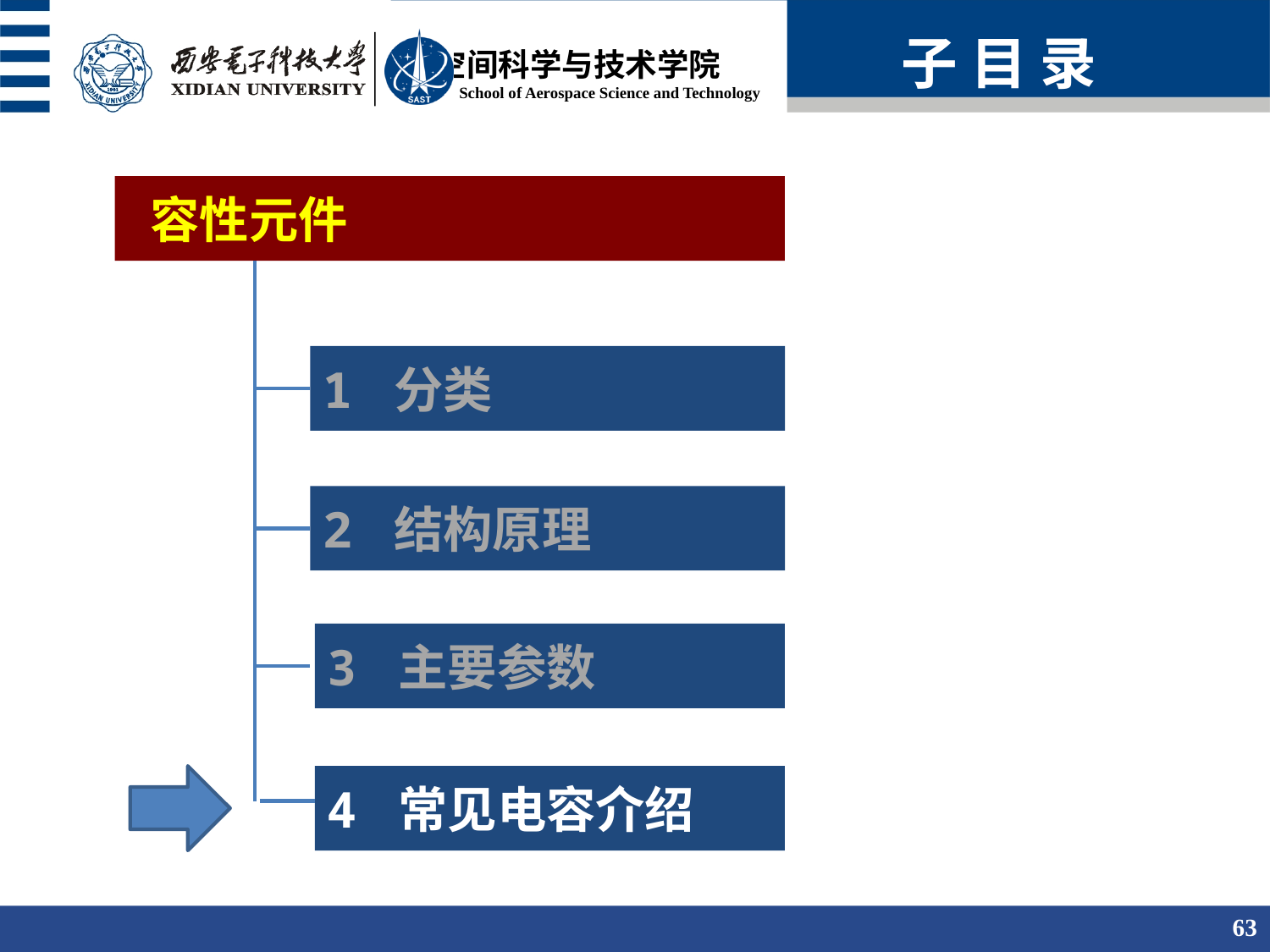

子 目 录
 容性元件
1 分类
2 结构原理
3 主要参数

4 常见电容介绍